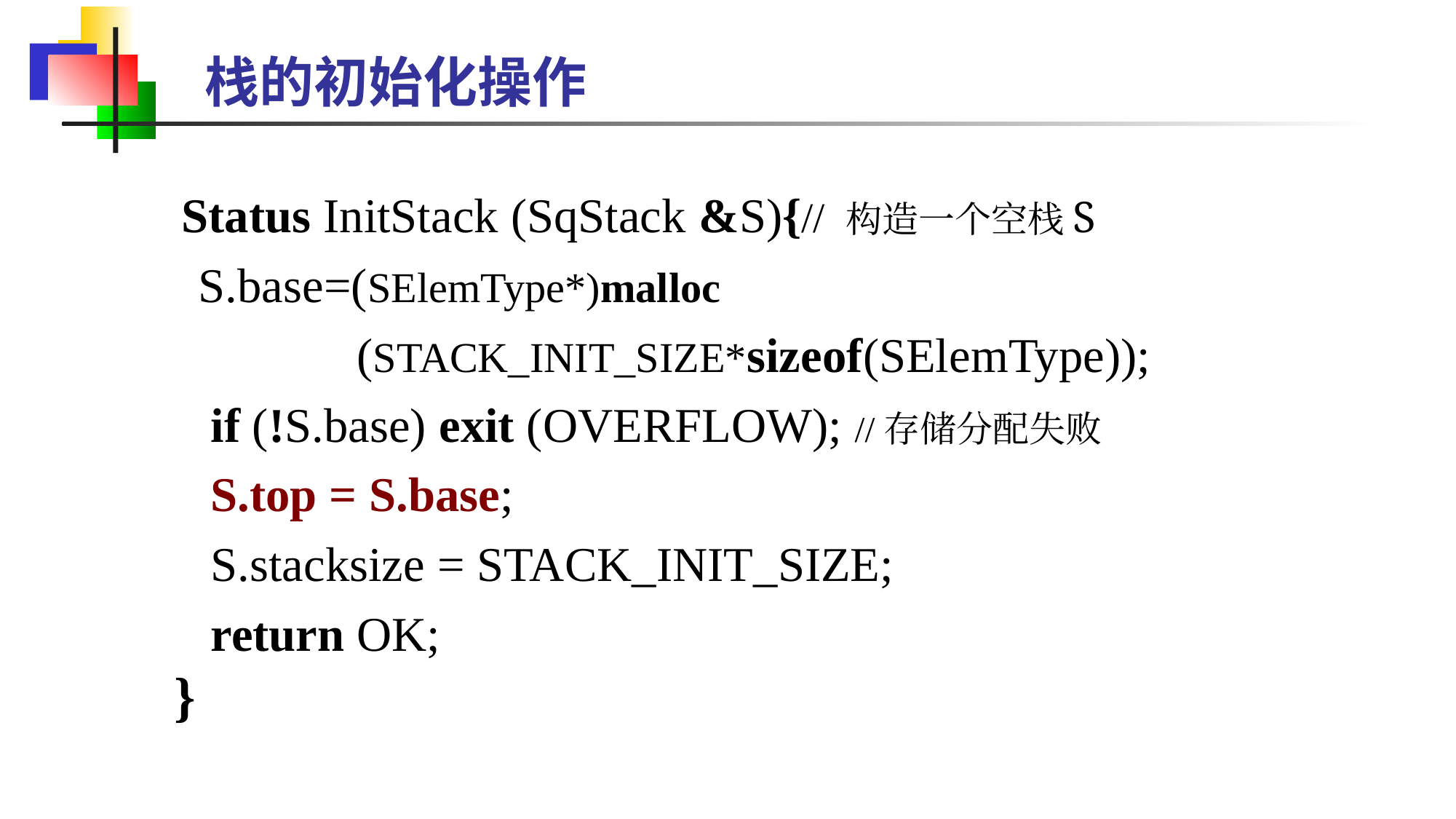

# 栈的初始化操作
 Status InitStack (SqStack &S){// 构造一个空栈S
  S.base=(SElemType*)malloc
               (STACK_INIT_SIZE*sizeof(SElemType));
   if (!S.base) exit (OVERFLOW); //存储分配失败
   S.top = S.base;
   S.stacksize = STACK_INIT_SIZE;
   return OK;
}